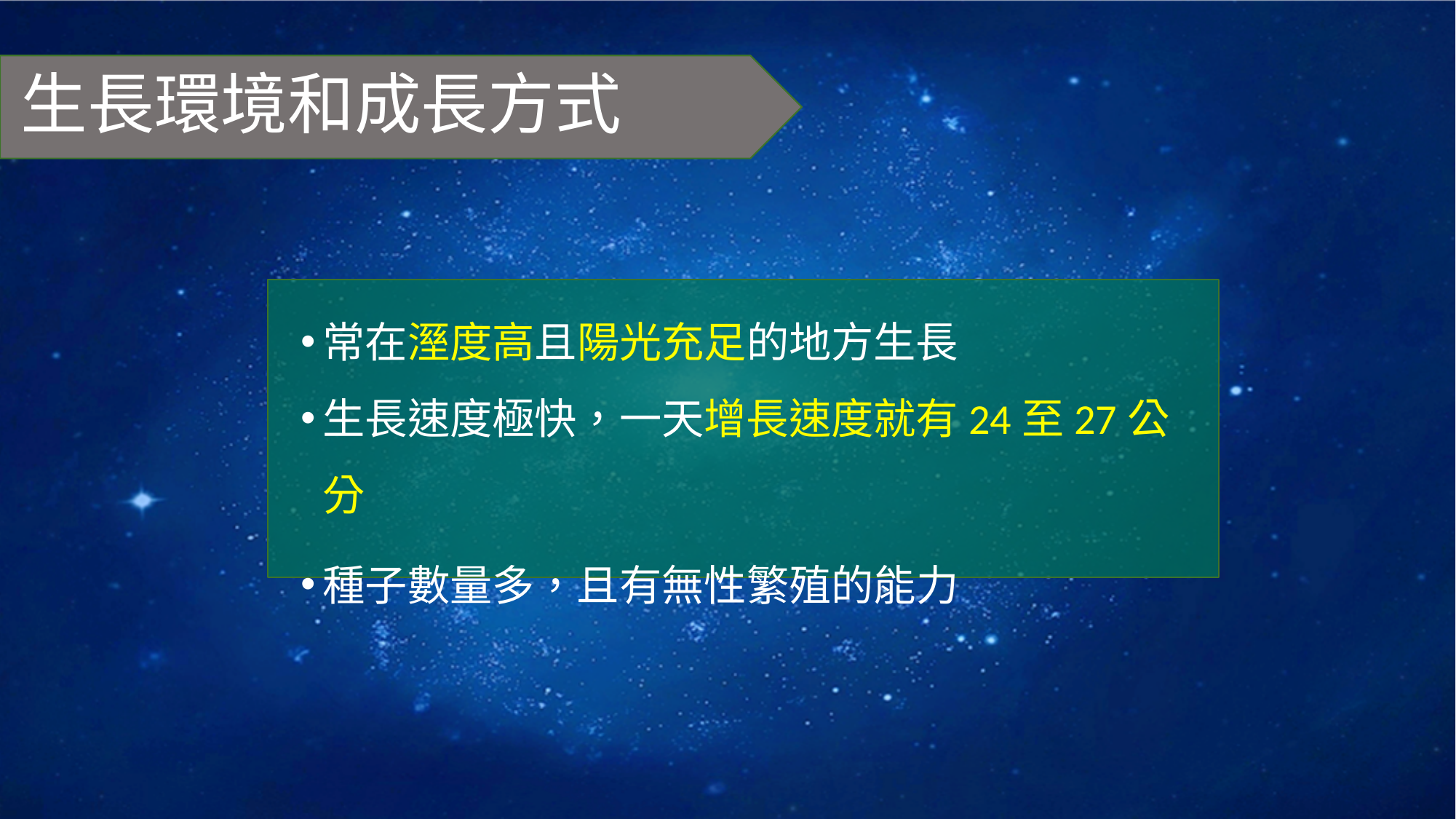

# 生長環境和成長方式

常在溼度高且陽光充足的地方生長
生長速度極快，一天增長速度就有24至27公分
種子數量多，且有無性繁殖的能力